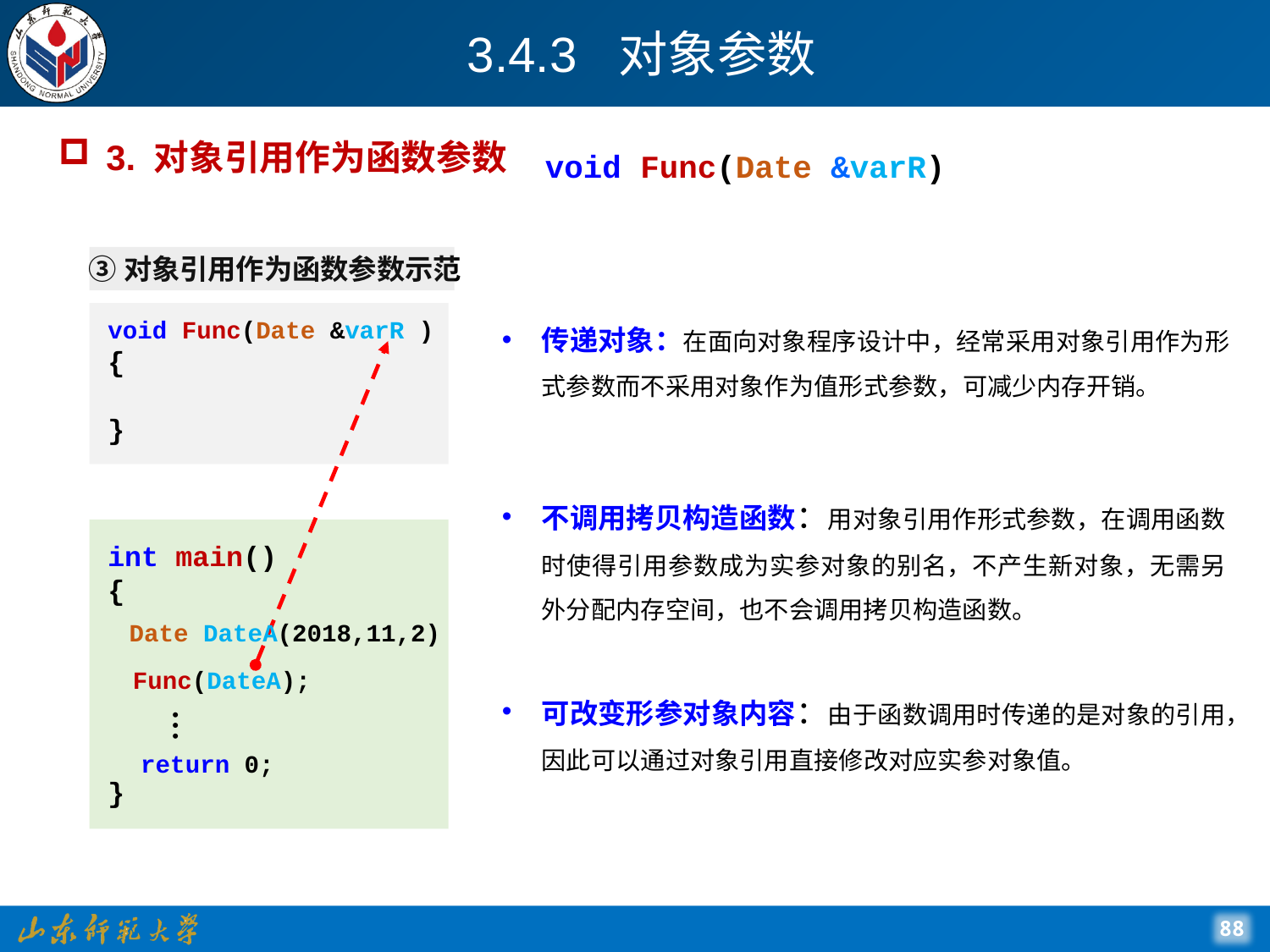

# 3.4.3 对象参数
3. 对象引用作为函数参数
void Func(Date &varR)
 ③对象引用作为函数参数示范

传递对象：在面向对象程序设计中，经常采用对象引用作为形式参数而不采用对象作为值形式参数，可减少内存开销。

void Func(Date &varR )
{

}
不调用拷贝构造函数：用对象引用作形式参数，在调用函数时使得引用参数成为实参对象的别名，不产生新对象，无需另外分配内存空间，也不会调用拷贝构造函数。

int main()
{

}
Date DateA(2018,11,2)
Func(DateA);
可改变形参对象内容：由于函数调用时传递的是对象的引用，因此可以通过对象引用直接修改对应实参对象值。
…
return 0;